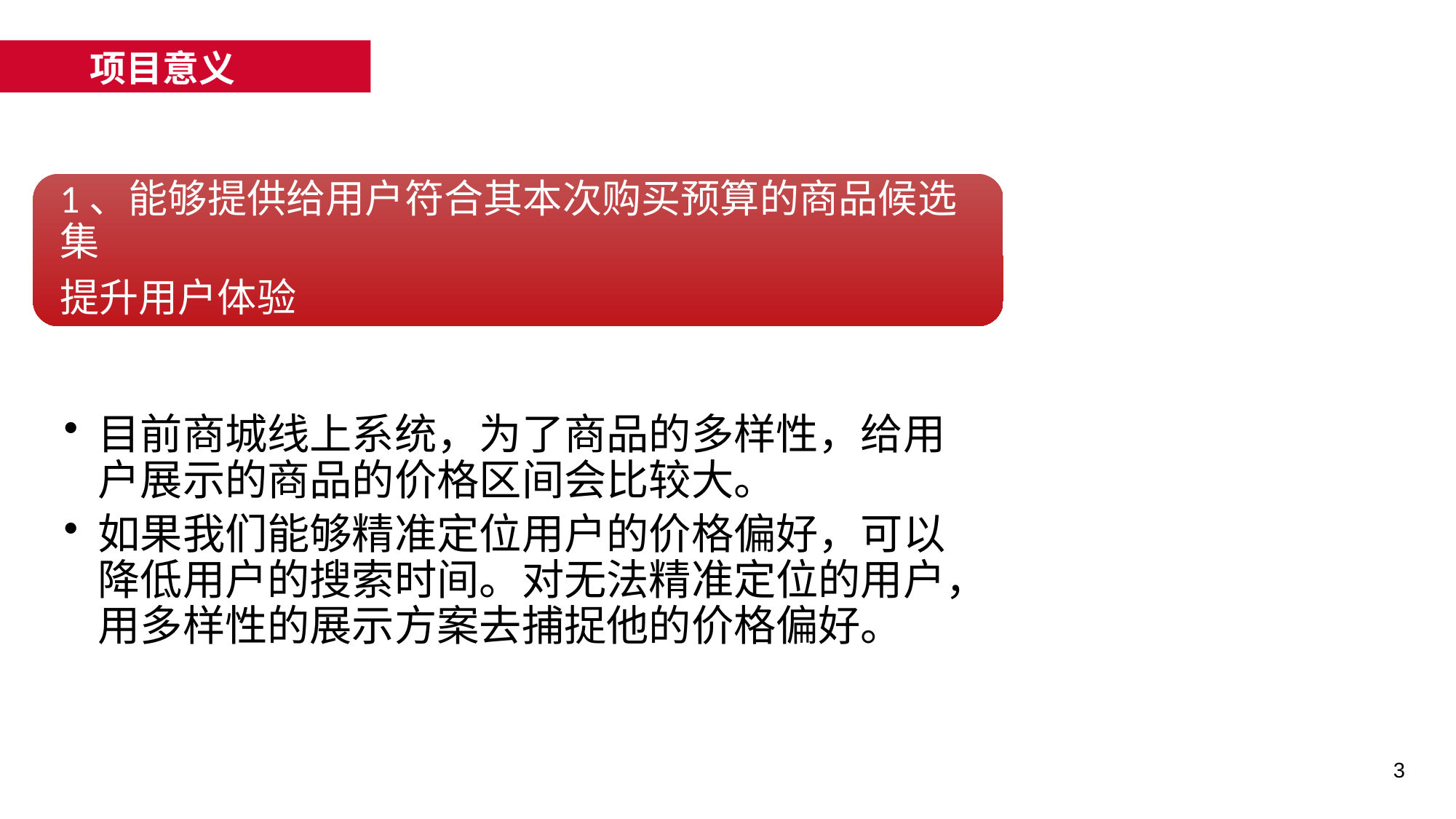

项目意义
1、能够提供给用户符合其本次购买预算的商品候选集
提升用户体验
目前商城线上系统，为了商品的多样性，给用户展示的商品的价格区间会比较大。
如果我们能够精准定位用户的价格偏好，可以降低用户的搜索时间。对无法精准定位的用户，用多样性的展示方案去捕捉他的价格偏好。

3